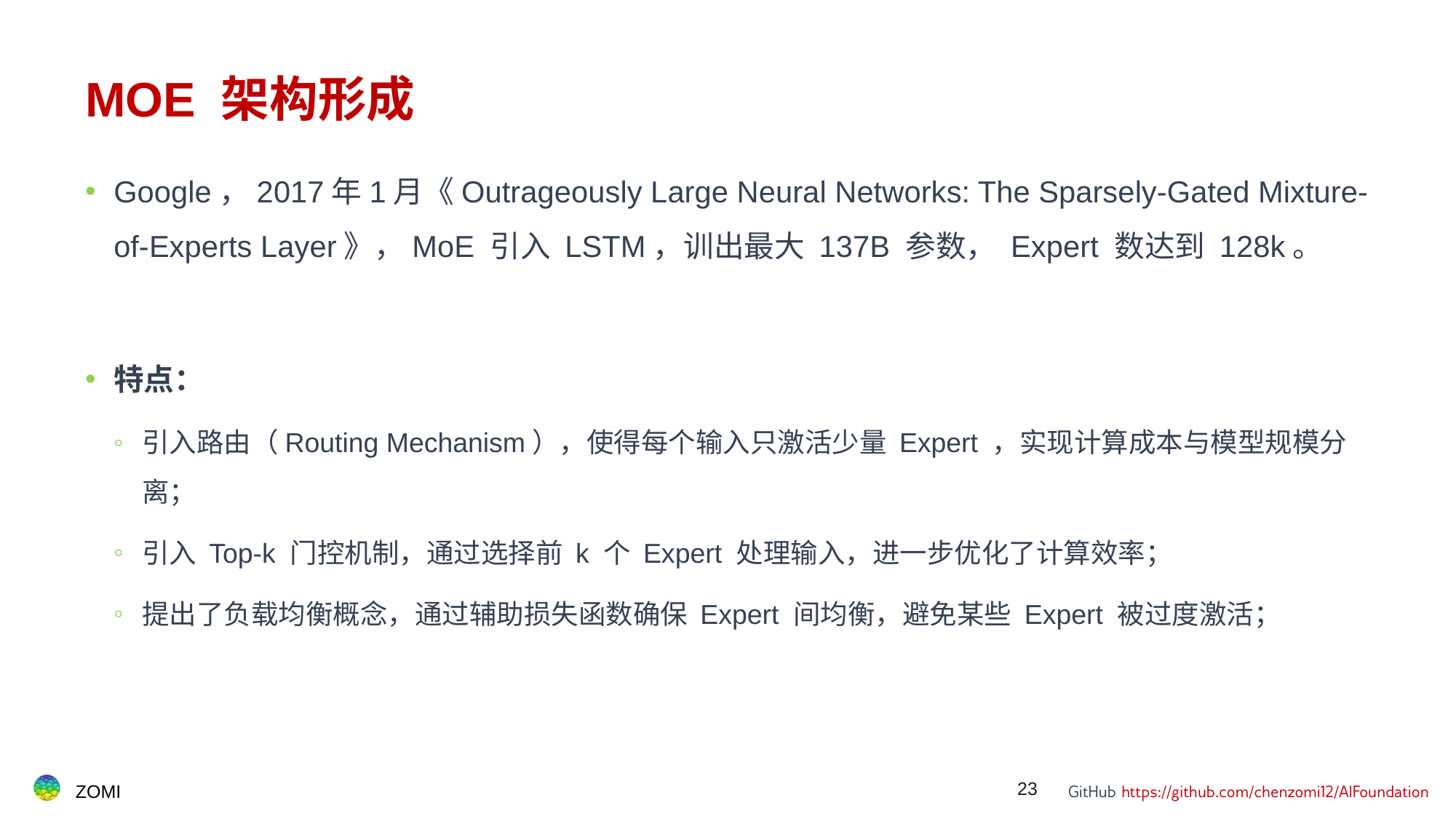

# MOE 架构形成
Google，2017年1月《Outrageously Large Neural Networks: The Sparsely-Gated Mixture-of-Experts Layer》，MoE 引入 LSTM，训出最大 137B 参数， Expert 数达到 128k。

特点：
引入路由（Routing Mechanism），使得每个输入只激活少量 Expert ，实现计算成本与模型规模分离；
引入 Top-k 门控机制，通过选择前 k 个 Expert 处理输入，进一步优化了计算效率；
提出了负载均衡概念，通过辅助损失函数确保 Expert 间均衡，避免某些 Expert 被过度激活；